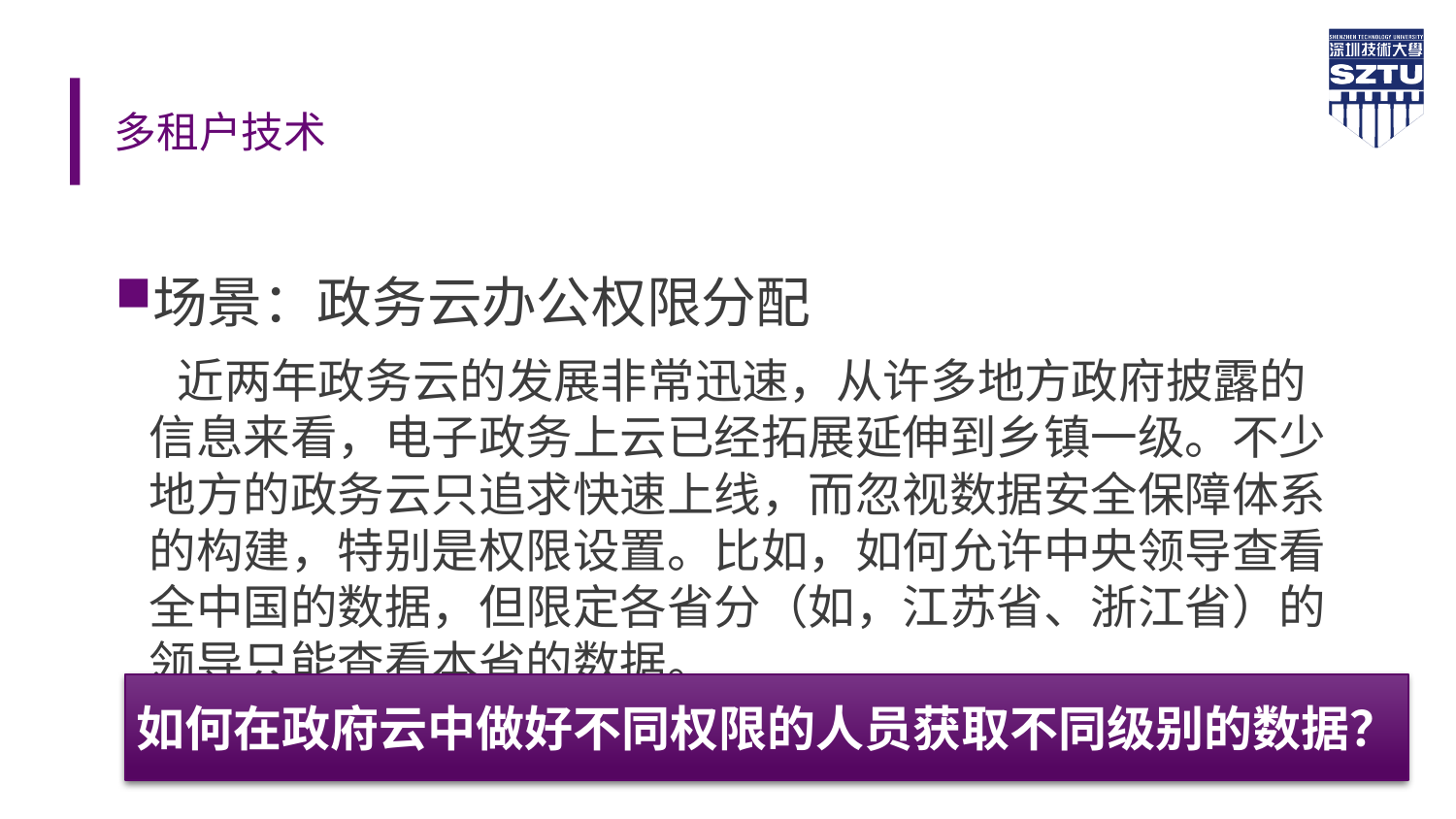

# 多租户技术
场景：政务云办公权限分配
     近两年政务云的发展非常迅速，从许多地方政府披露的信息来看，电子政务上云已经拓展延伸到乡镇一级。不少地方的政务云只追求快速上线，而忽视数据安全保障体系的构建，特别是权限设置。比如，如何允许中央领导查看全中国的数据，但限定各省分（如，江苏省、浙江省）的领导只能查看本省的数据。

如何在政府云中做好不同权限的人员获取不同级别的数据？